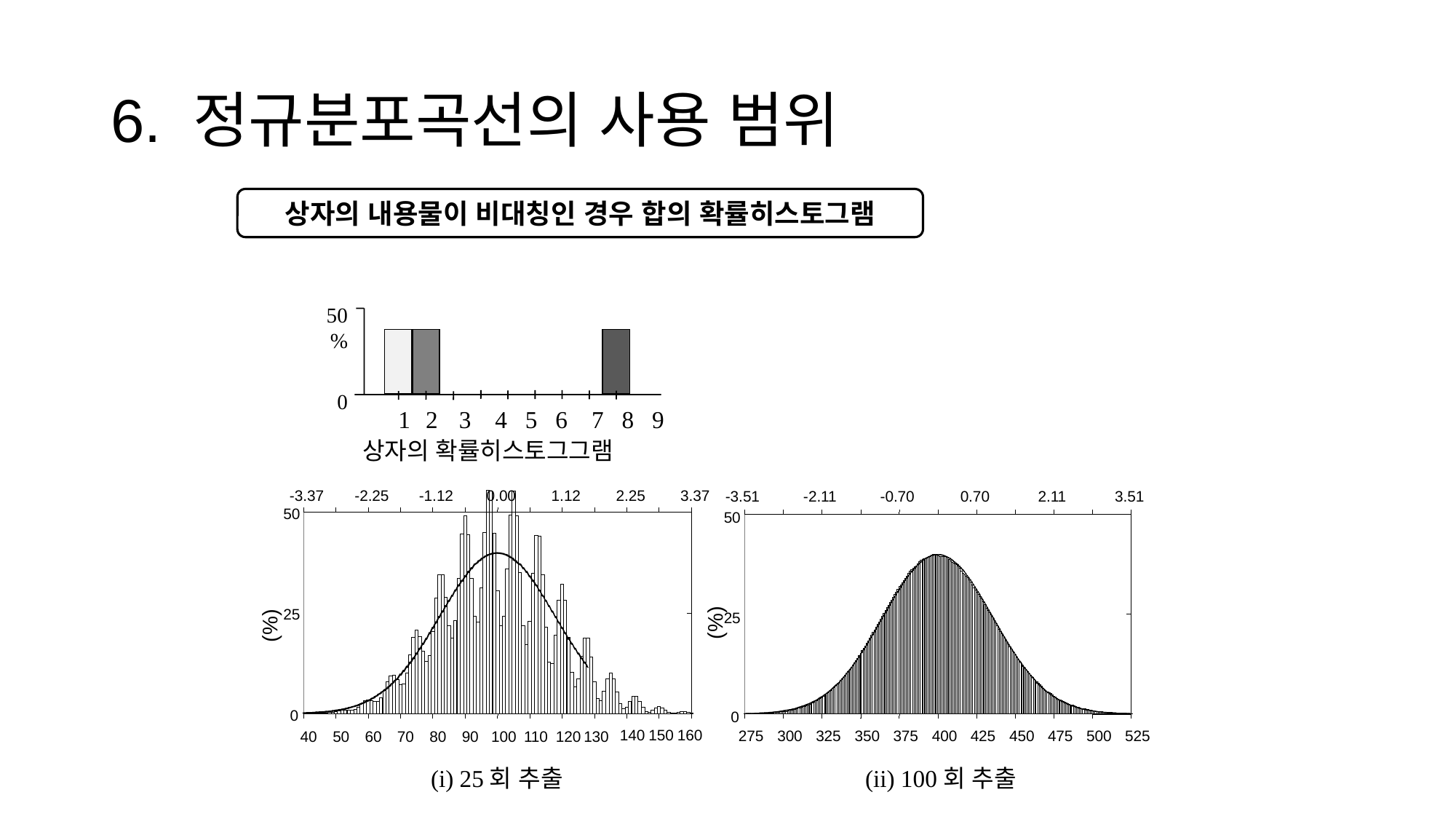

# 6. 정규분포곡선의 사용 범위
상자의 내용물이 비대칭인 경우 합의 확률히스토그램

50 %

0
 1  2    3    4   5   6    7   8   9

상자의 확률히스토그그램

-3.37
-2.25
-1.12
0.00
1.12
2.25
3.37

50

25

(%)

0
140
150
160
40
50
60
70
80
90
100
110
120
130
(i) 25회 추출

-3.51
-2.11
-0.70
0.70
2.11
3.51
50

25

 (%)

0

275
300
325
350
375
400
425
450
475
500
525
(ii) 100회 추출